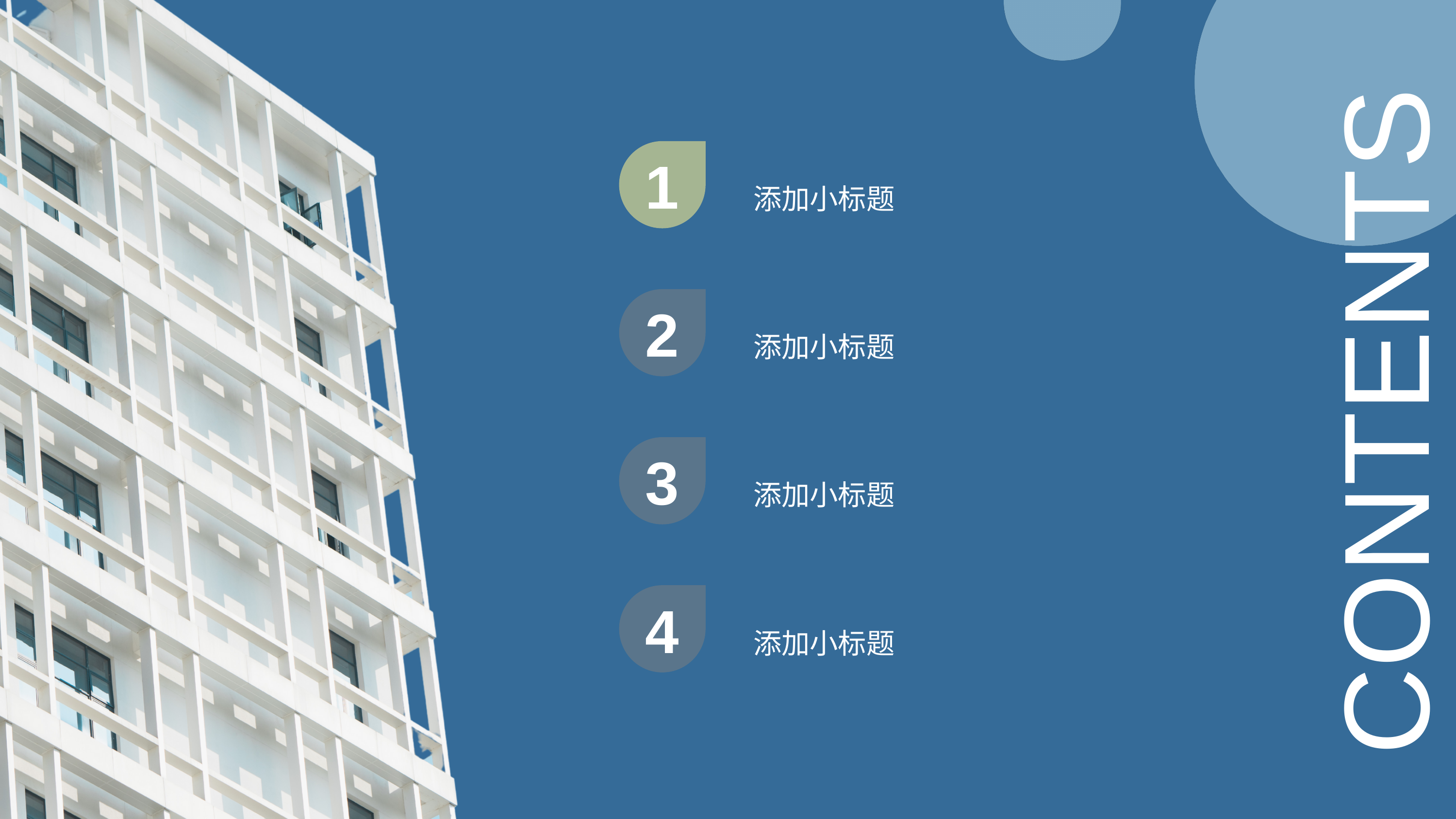

1

添加小标题

2

添加小标题

CONTENTS
3

添加小标题

4

添加小标题